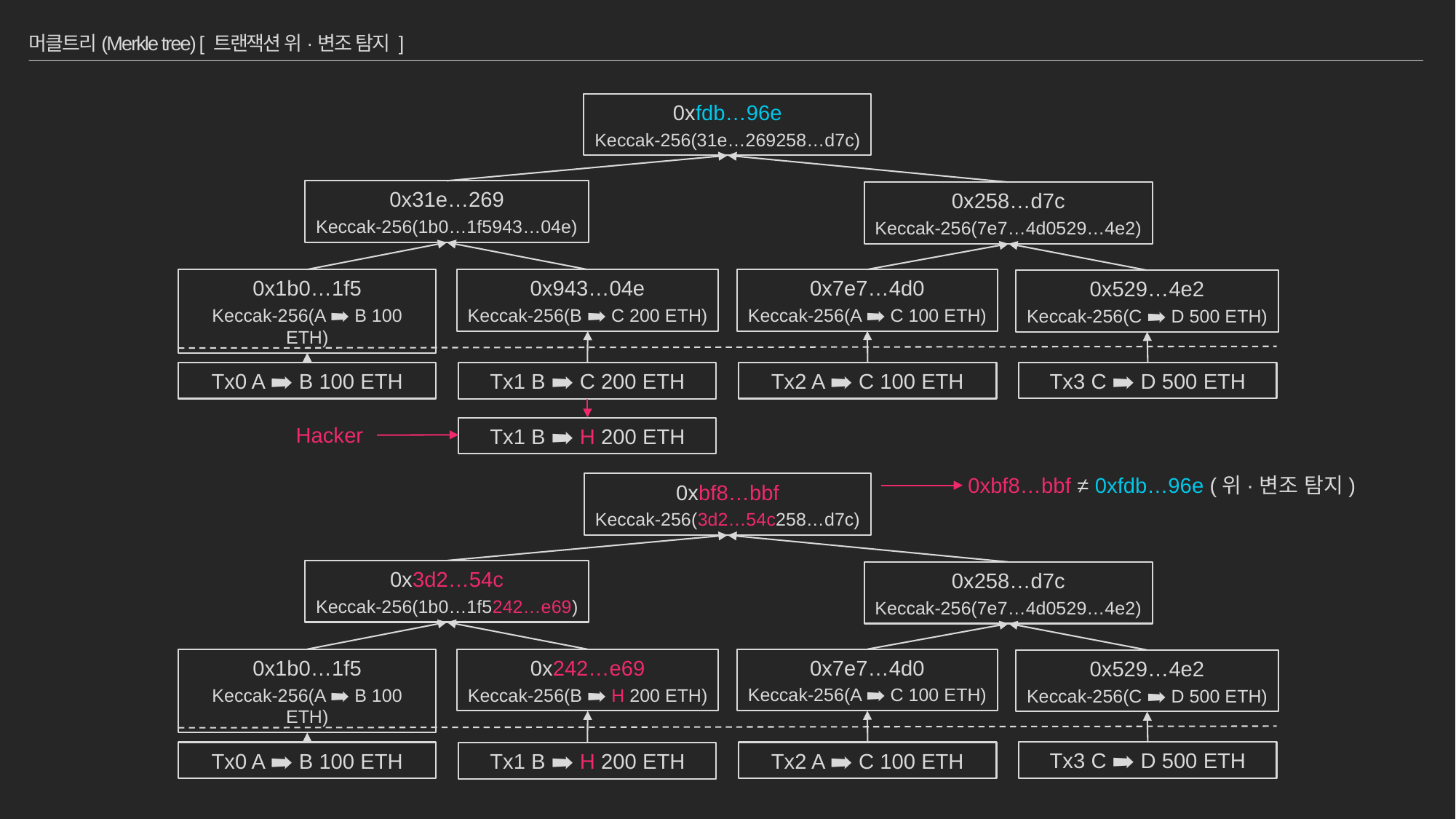

# 머클트리(Merkle tree) [ 트랜잭션 위·변조 탐지 ]
0xfdb…96e
Keccak-256(31e…269258…d7c)
0x31e…269
Keccak-256(1b0…1f5943…04e)
0x258…d7c
Keccak-256(7e7…4d0529…4e2)
0x1b0…1f5
Keccak-256(A ➡ B 100 ETH)
0x7e7…4d0
Keccak-256(A ➡ C 100 ETH)
0x943…04e
Keccak-256(B ➡ C 200 ETH)
0x529…4e2
Keccak-256(C ➡ D 500 ETH)
Tx3 C ➡ D 500 ETH
Tx0 A ➡ B 100 ETH
Tx2 A ➡ C 100 ETH
Tx1 B ➡ C 200 ETH
Hacker
Tx1 B ➡ H 200 ETH
0xbf8…bbf ≠ 0xfdb…96e (위·변조 탐지)
0xbf8…bbf
Keccak-256(3d2…54c258…d7c)
0x3d2…54c
Keccak-256(1b0…1f5242…e69)
0x258…d7c
Keccak-256(7e7…4d0529…4e2)
0x1b0…1f5
Keccak-256(A ➡ B 100 ETH)
0x7e7…4d0
Keccak-256(A ➡ C 100 ETH)
0x242…e69
Keccak-256(B ➡ H 200 ETH)
0x529…4e2
Keccak-256(C ➡ D 500 ETH)
Tx3 C ➡ D 500 ETH
Tx0 A ➡ B 100 ETH
Tx2 A ➡ C 100 ETH
Tx1 B ➡ H 200 ETH